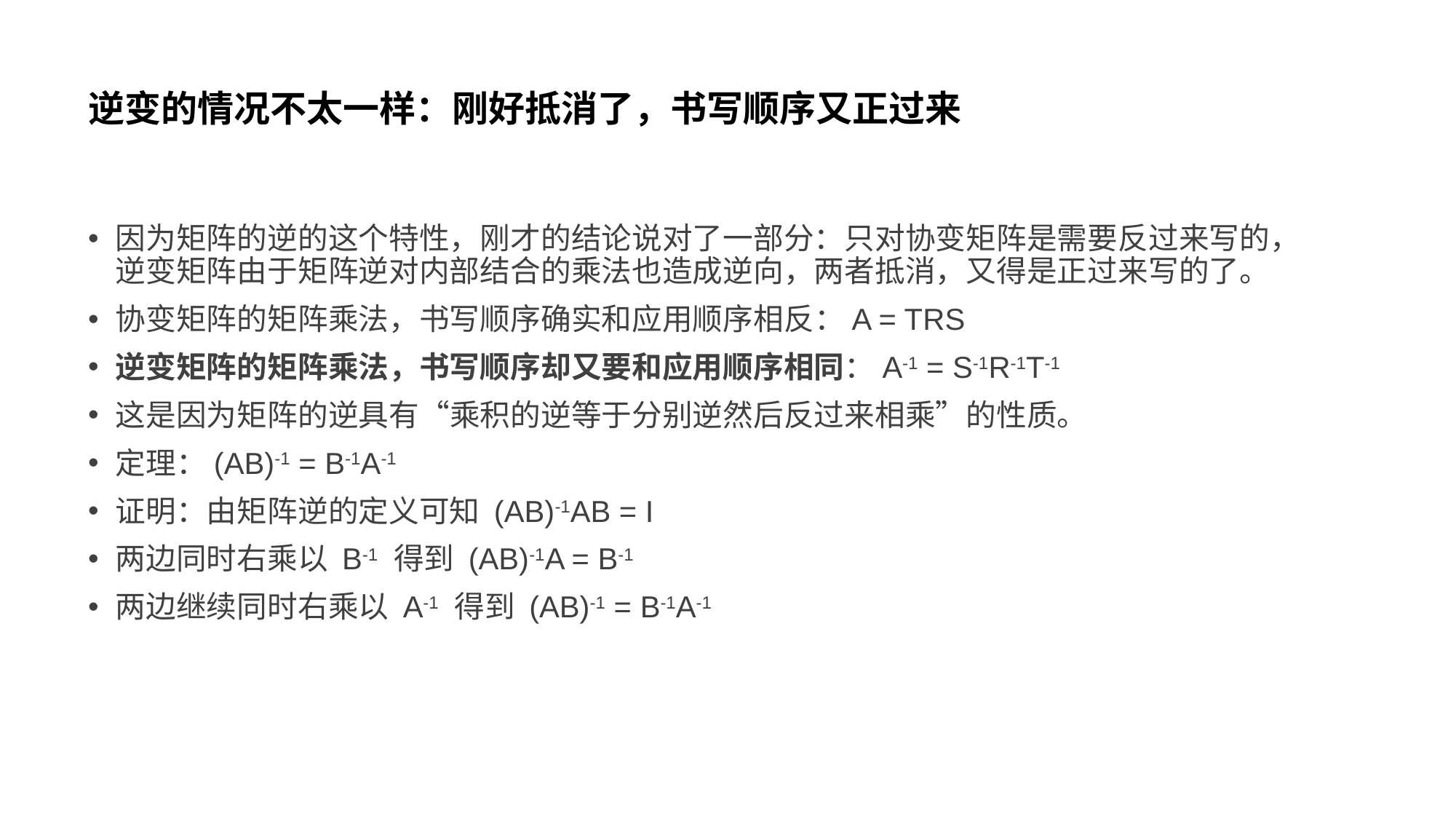

# 逆变的情况不太一样：刚好抵消了，书写顺序又正过来
因为矩阵的逆的这个特性，刚才的结论说对了一部分：只对协变矩阵是需要反过来写的，逆变矩阵由于矩阵逆对内部结合的乘法也造成逆向，两者抵消，又得是正过来写的了。
协变矩阵的矩阵乘法，书写顺序确实和应用顺序相反：A = TRS
逆变矩阵的矩阵乘法，书写顺序却又要和应用顺序相同：A-1 = S-1R-1T-1
这是因为矩阵的逆具有“乘积的逆等于分别逆然后反过来相乘”的性质。
定理：(AB)-1 = B-1A-1
证明：由矩阵逆的定义可知 (AB)-1AB = I
两边同时右乘以 B-1 得到 (AB)-1A = B-1
两边继续同时右乘以 A-1 得到 (AB)-1 = B-1A-1